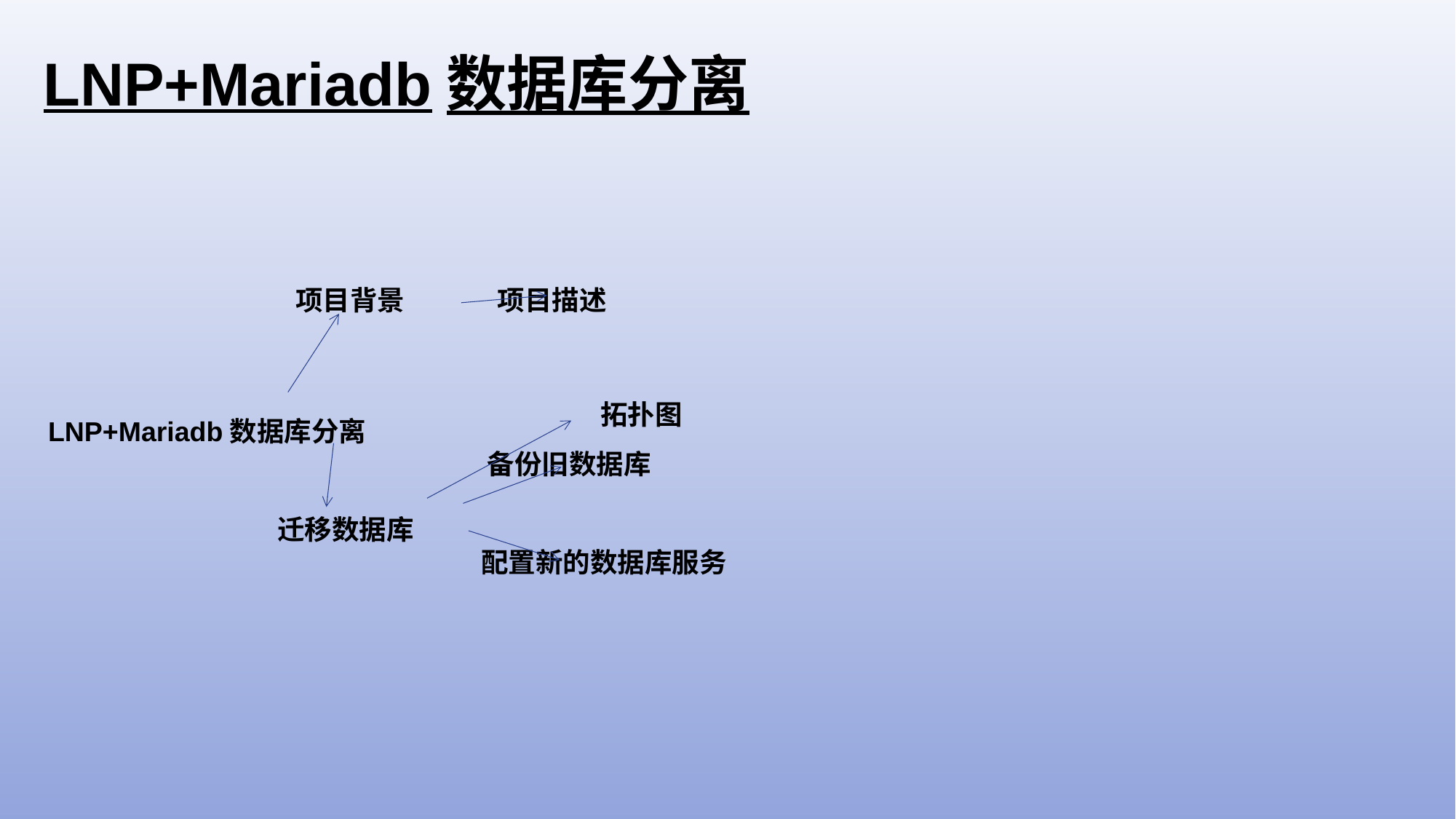

LNP+Mariadb数据库分离

                                       项目背景               项目描述

LNP+Mariadb数据库分离
                                                                      备份旧数据库

                                    迁移数据库
                                                                     配置新的数据库服务

拓扑图